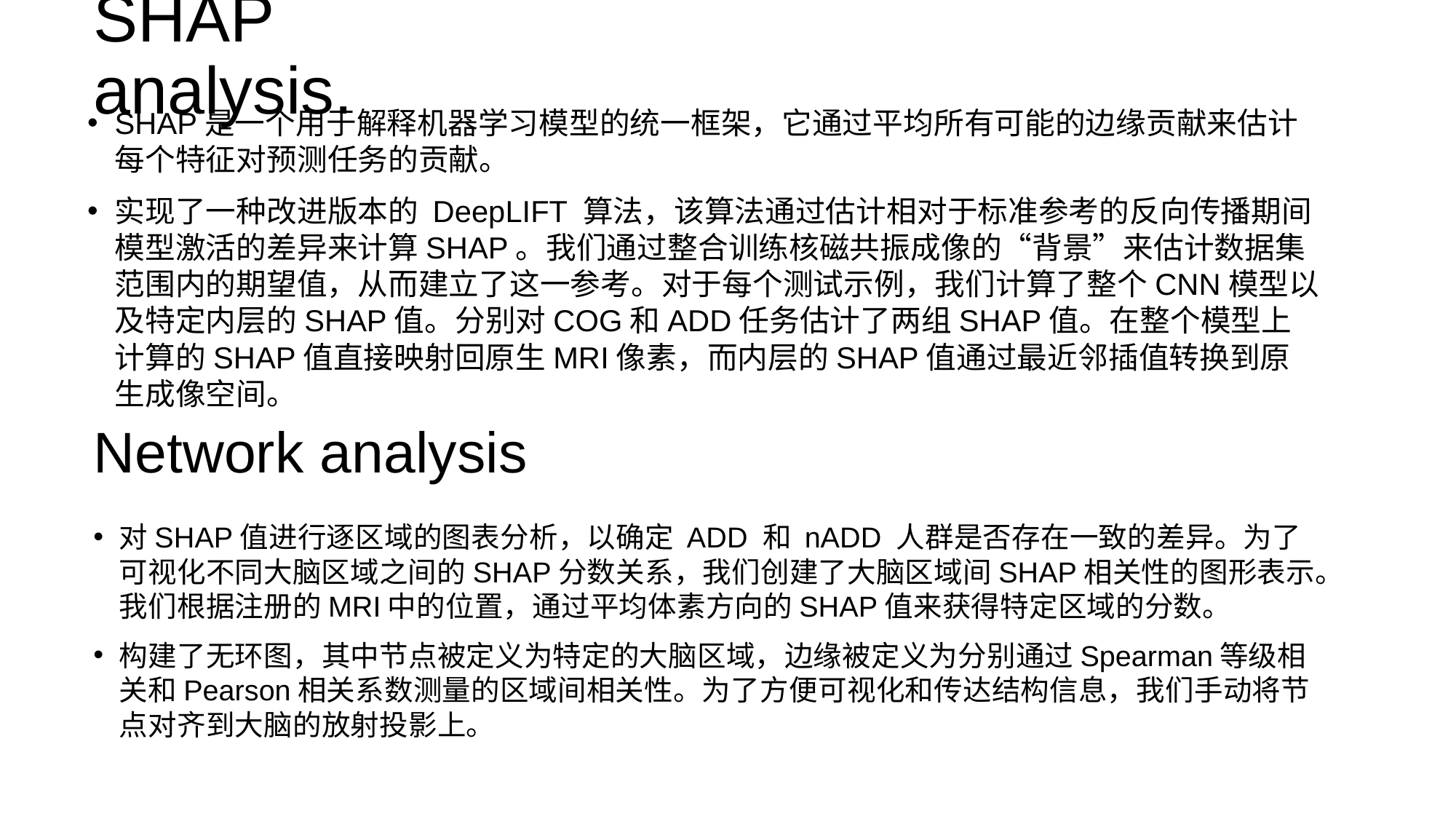

# SHAP analysis.
SHAP是一个用于解释机器学习模型的统一框架，它通过平均所有可能的边缘贡献来估计每个特征对预测任务的贡献。
实现了一种改进版本的 DeepLIFT 算法，该算法通过估计相对于标准参考的反向传播期间模型激活的差异来计算SHAP。我们通过整合训练核磁共振成像的“背景”来估计数据集范围内的期望值，从而建立了这一参考。对于每个测试示例，我们计算了整个CNN模型以及特定内层的SHAP值。分别对COG和ADD任务估计了两组SHAP值。在整个模型上计算的SHAP值直接映射回原生MRI像素，而内层的SHAP值通过最近邻插值转换到原生成像空间。
Network analysis
对SHAP值进行逐区域的图表分析，以确定 ADD 和 nADD 人群是否存在一致的差异。为了可视化不同大脑区域之间的SHAP分数关系，我们创建了大脑区域间SHAP相关性的图形表示。我们根据注册的MRI中的位置，通过平均体素方向的SHAP值来获得特定区域的分数。
构建了无环图，其中节点被定义为特定的大脑区域，边缘被定义为分别通过Spearman等级相关和Pearson相关系数测量的区域间相关性。为了方便可视化和传达结构信息，我们手动将节点对齐到大脑的放射投影上。